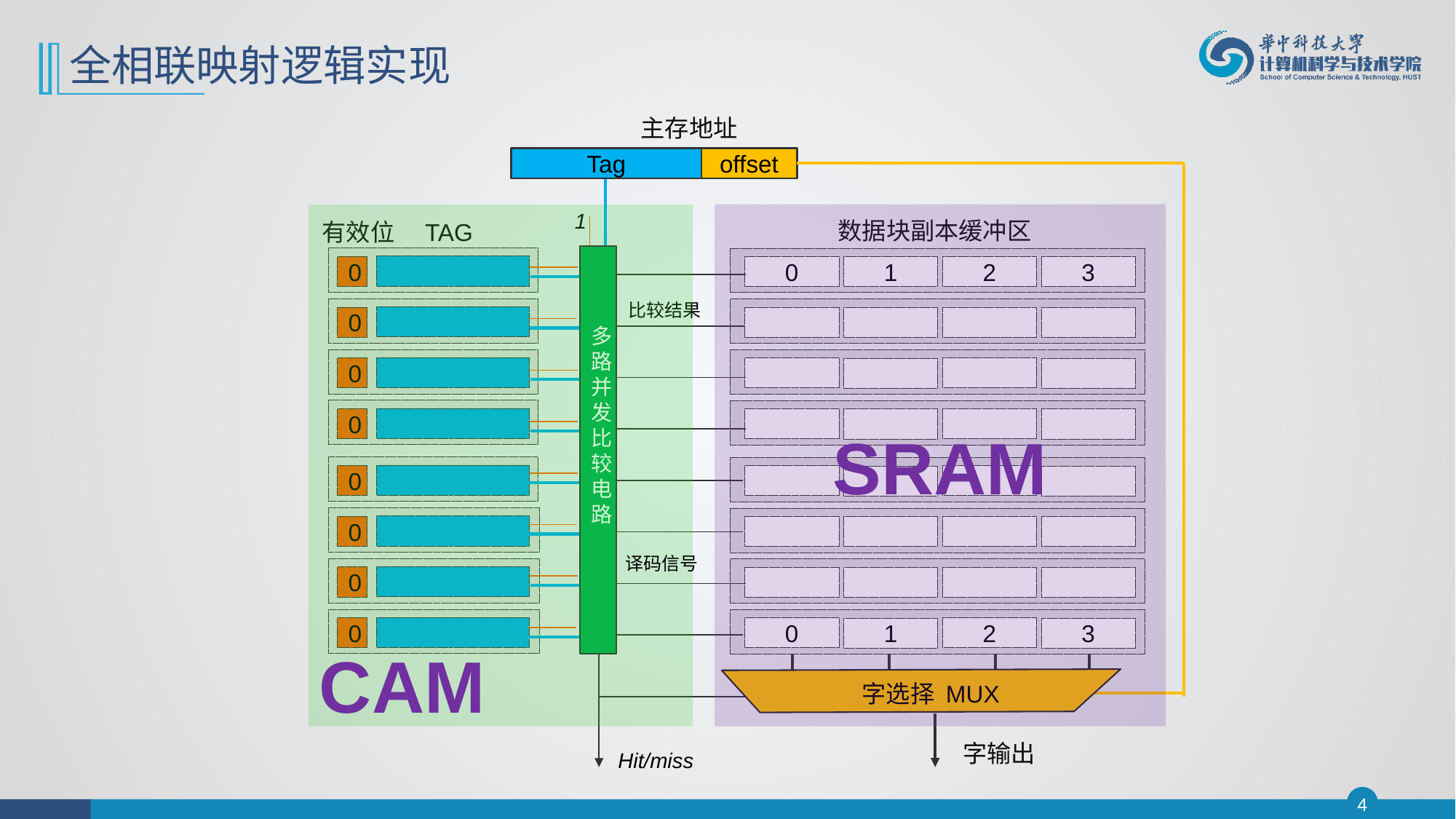

# 全相联映射逻辑实现
主存地址
Tag
offset
1
SRAM

CAM
数据块副本缓冲区
TAG
有效位
多路并发比较电路

0
2
1
3

0
比较结果

0

0

0

0

0

译码信号

0

0
2
1
3

0
字选择 MUX
多路选择器
字输出
Hit/miss